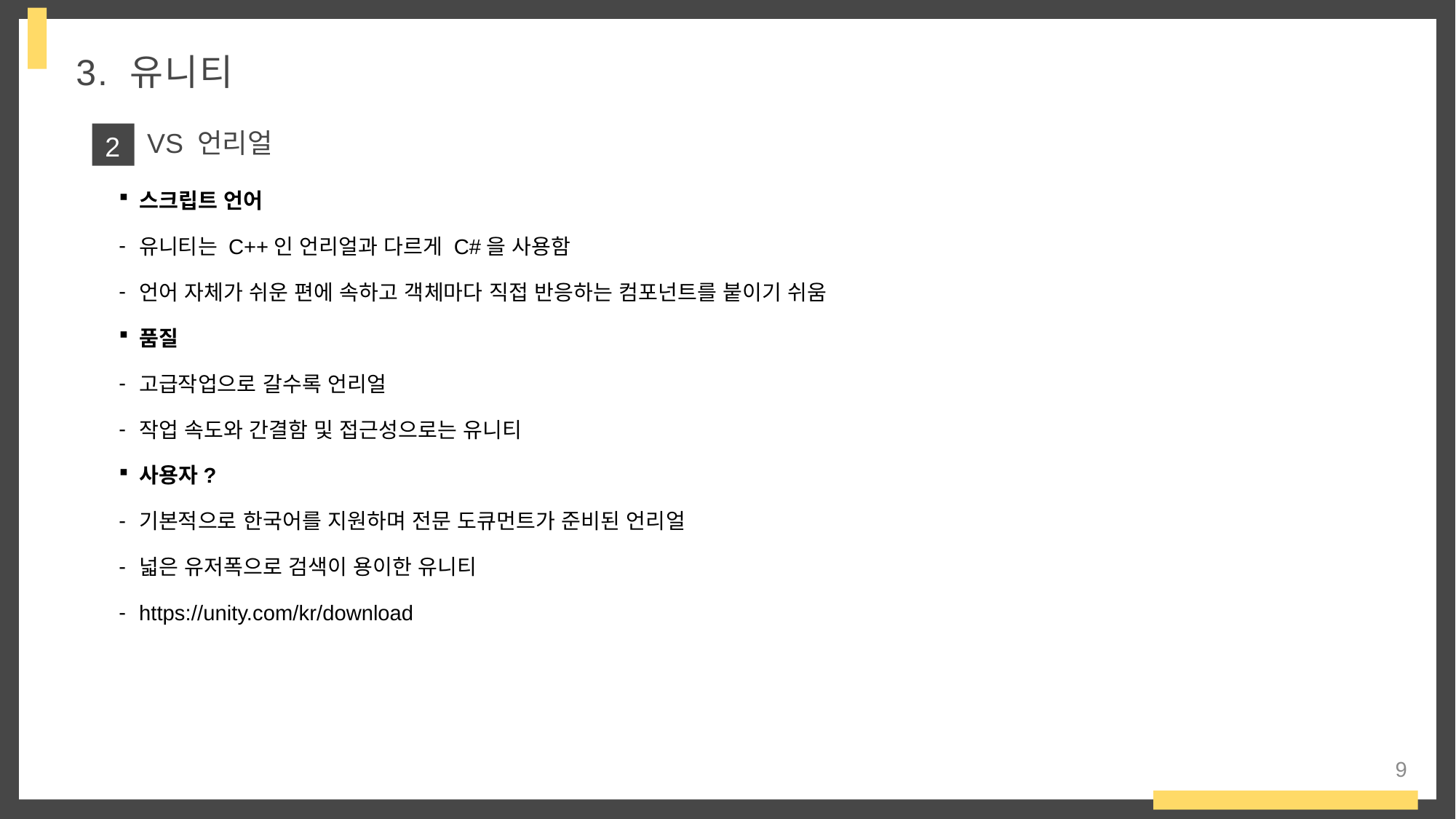

3. 유니티
VS 언리얼
2
스크립트 언어
유니티는 C++인 언리얼과 다르게 C#을 사용함
언어 자체가 쉬운 편에 속하고 객체마다 직접 반응하는 컴포넌트를 붙이기 쉬움
품질
고급작업으로 갈수록 언리얼
작업 속도와 간결함 및 접근성으로는 유니티
사용자?
기본적으로 한국어를 지원하며 전문 도큐먼트가 준비된 언리얼
넓은 유저폭으로 검색이 용이한 유니티
https://unity.com/kr/download